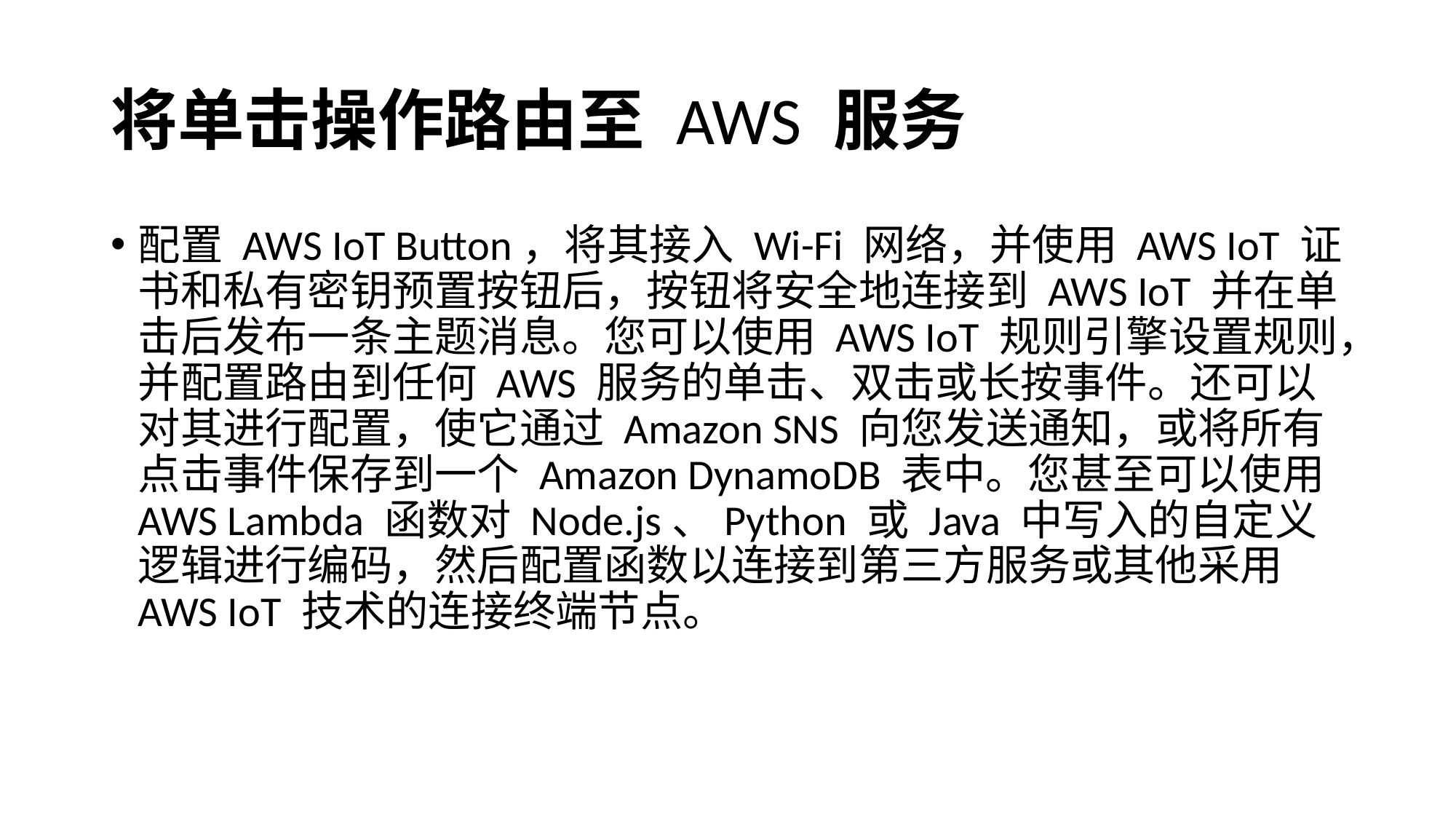

# 将单击操作路由至 AWS 服务
配置 AWS IoT Button，将其接入 Wi-Fi 网络，并使用 AWS IoT 证书和私有密钥预置按钮后，按钮将安全地连接到 AWS IoT 并在单击后发布一条主题消息。您可以使用 AWS IoT 规则引擎设置规则，并配置路由到任何 AWS 服务的单击、双击或长按事件。还可以对其进行配置，使它通过 Amazon SNS 向您发送通知，或将所有点击事件保存到一个 Amazon DynamoDB 表中。您甚至可以使用 AWS Lambda 函数对 Node.js、Python 或 Java 中写入的自定义逻辑进行编码，然后配置函数以连接到第三方服务或其他采用 AWS IoT 技术的连接终端节点。